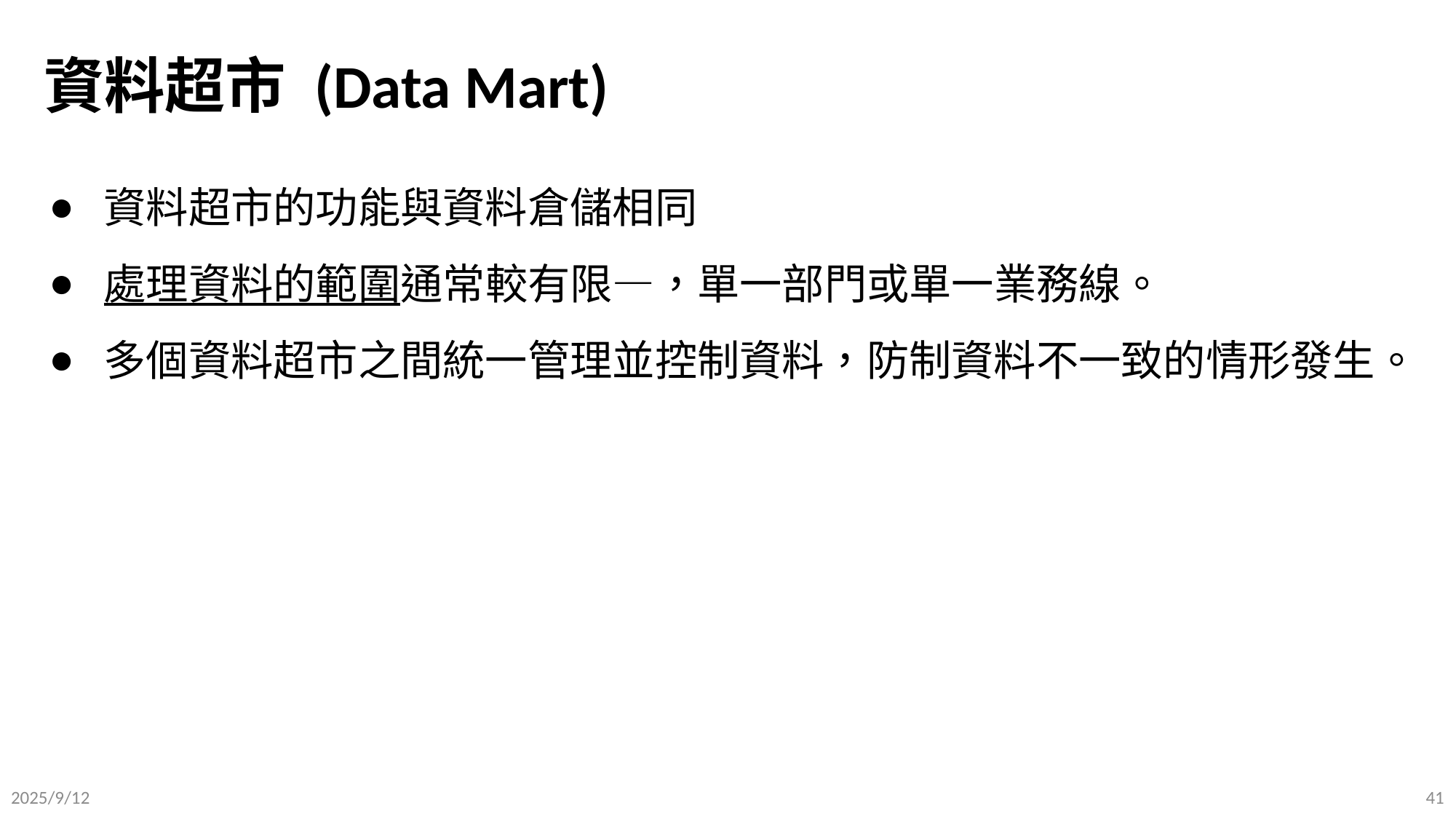

# 資料超市 (Data Mart)
資料超市的功能與資料倉儲相同
處理資料的範圍通常較有限—，單一部門或單一業務線。
多個資料超市之間統一管理並控制資料，防制資料不一致的情形發生。
2025/9/12
41